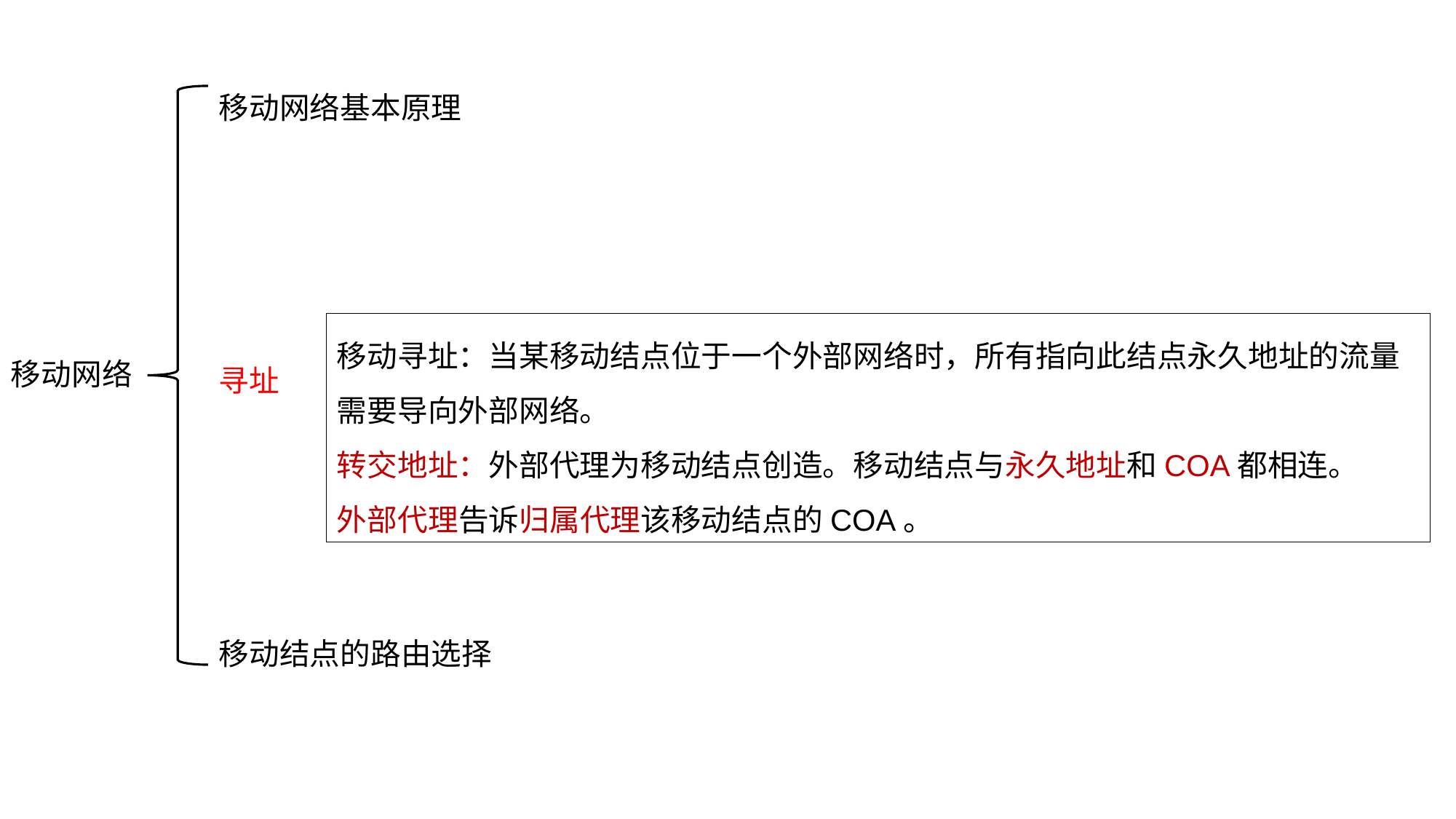

移动网络基本原理

寻址

移动结点的路由选择

移动寻址：当某移动结点位于一个外部网络时，所有指向此结点永久地址的流量需要导向外部网络。
转交地址：外部代理为移动结点创造。移动结点与永久地址和COA都相连。
外部代理告诉归属代理该移动结点的COA。
移动网络